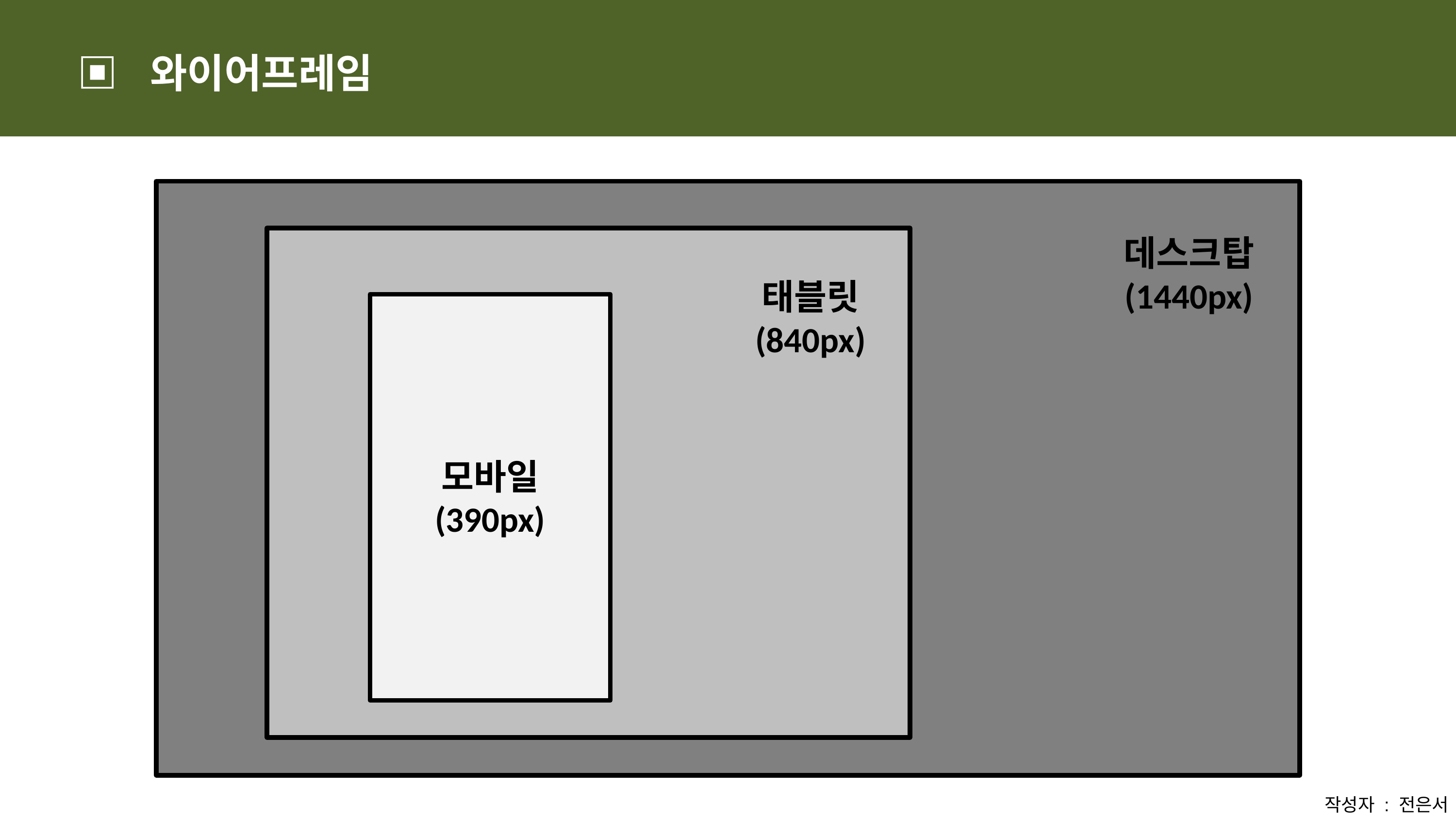

▣  와이어프레임

데스크탑
(1440px)

태블릿
(840px)

모바일
(390px)
작성자 : 전은서